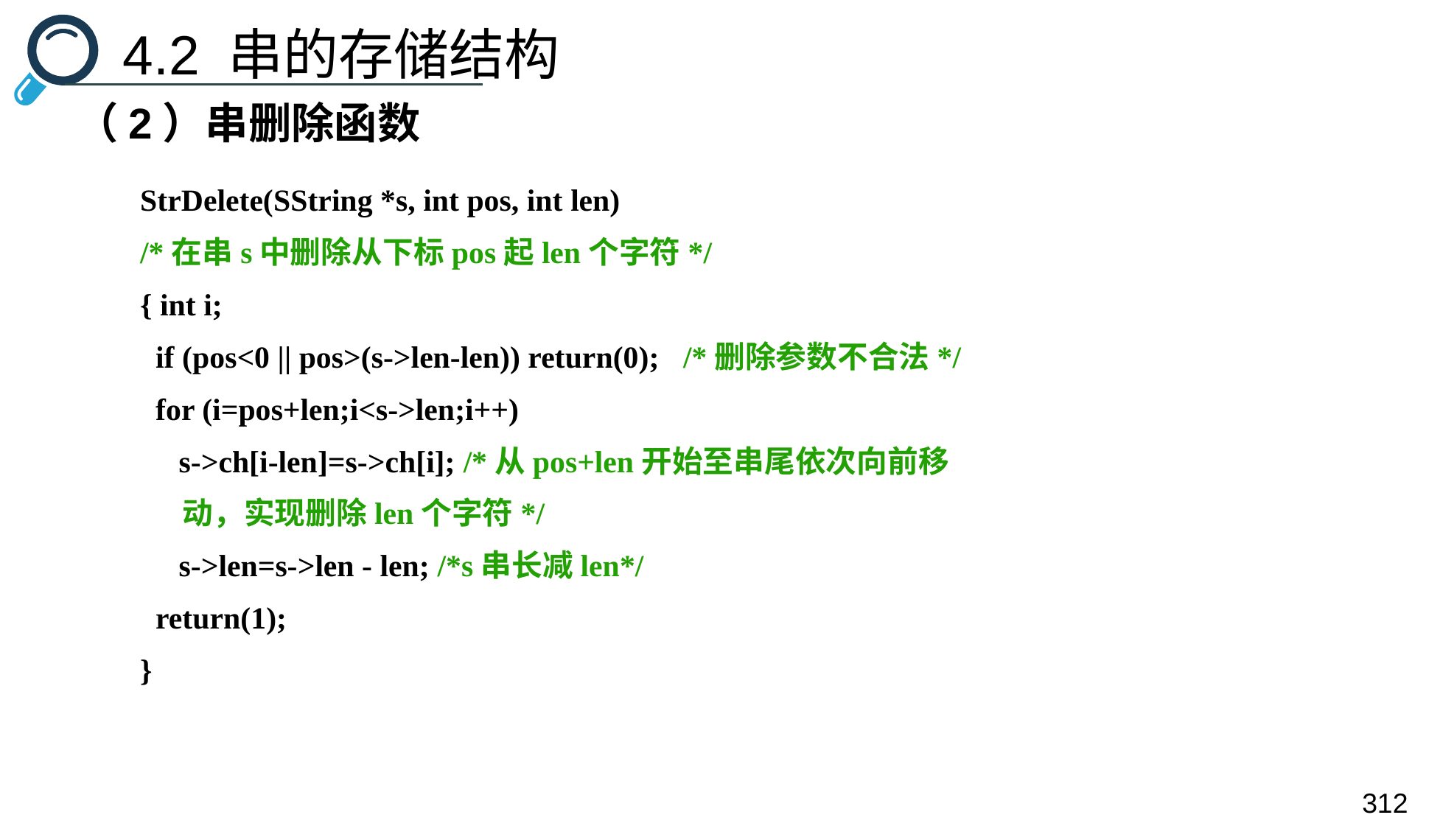

4.2 串的存储结构
（2）串删除函数
StrDelete(SString *s, int pos, int len)
/*在串s中删除从下标pos起len个字符*/
{ int i;
  if (pos<0 || pos>(s->len-len)) return(0);   /*删除参数不合法*/
  for (i=pos+len;i<s->len;i++)
     s->ch[i-len]=s->ch[i]; /*从pos+len开始至串尾依次向前移
     动，实现删除len个字符*/
     s->len=s->len - len; /*s串长减len*/
  return(1);
}
312